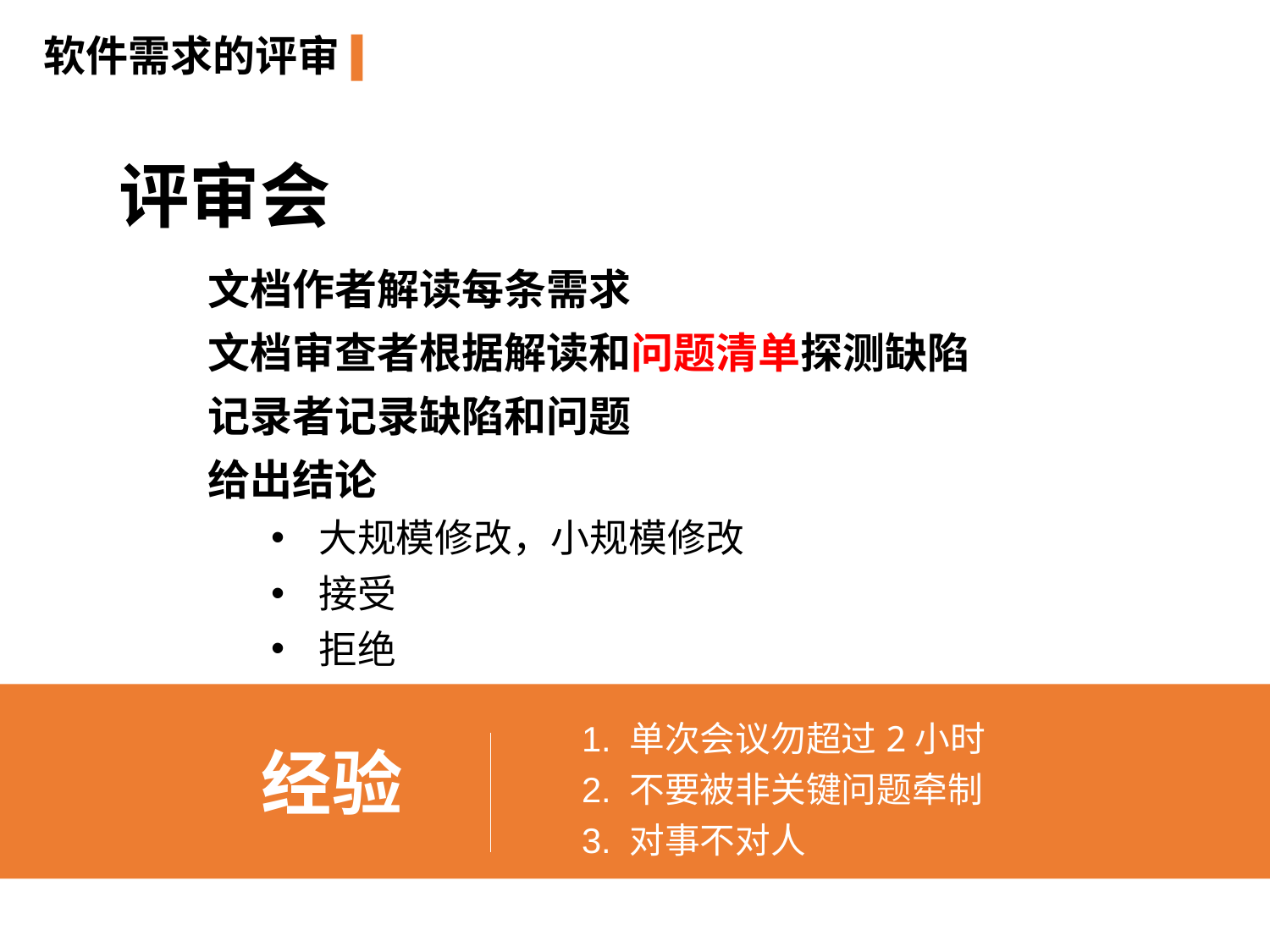

软件需求的评审

评审会
文档作者解读每条需求
文档审查者根据解读和问题清单探测缺陷
记录者记录缺陷和问题
给出结论
大规模修改，小规模修改
接受
拒绝

单次会议勿超过2小时
不要被非关键问题牵制
对事不对人
经验